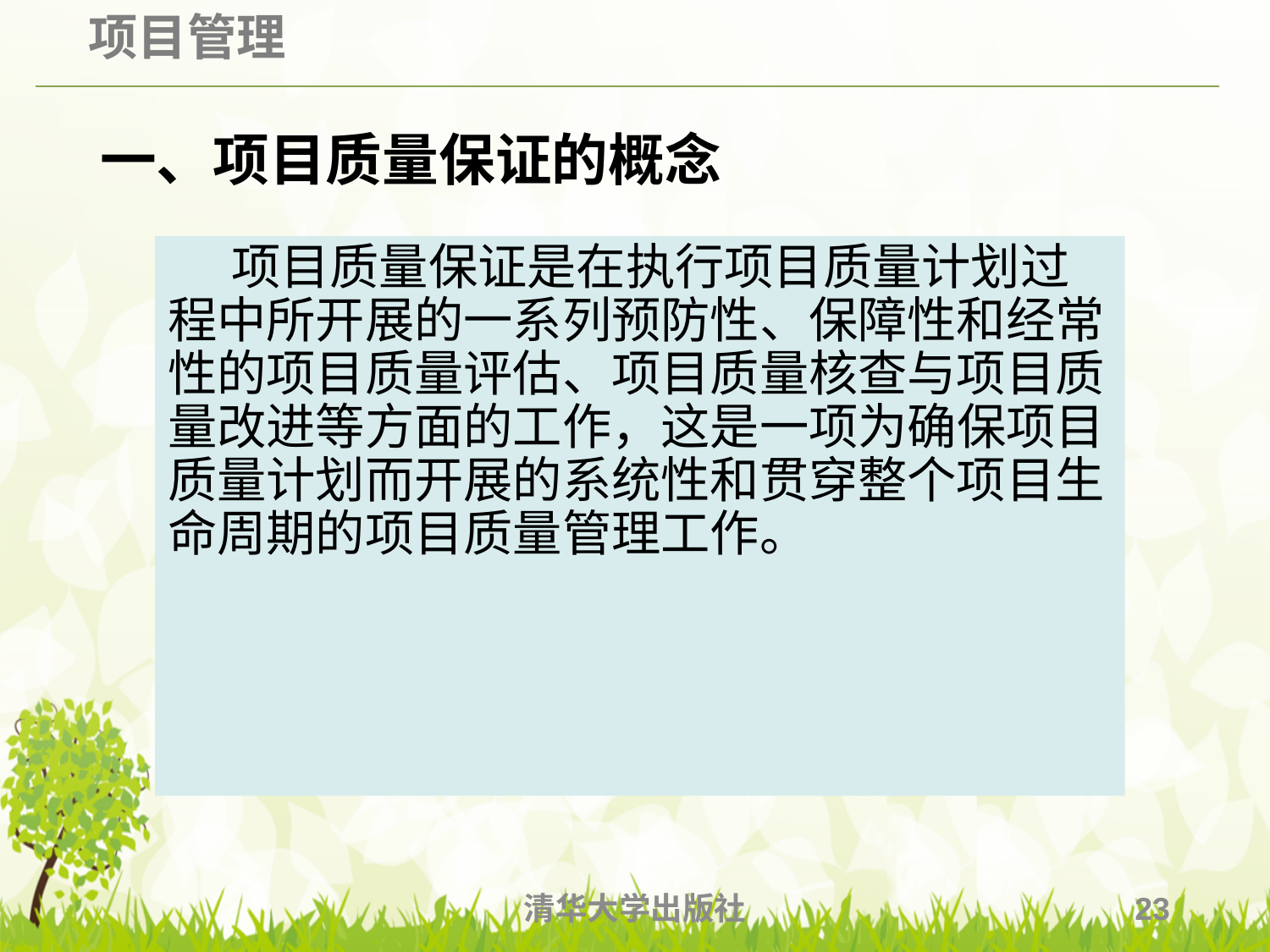

# 一、项目质量保证的概念
项目质量保证是在执行项目质量计划过程中所开展的一系列预防性、保障性和经常性的项目质量评估、项目质量核查与项目质量改进等方面的工作，这是一项为确保项目质量计划而开展的系统性和贯穿整个项目生命周期的项目质量管理工作。

清华大学出版社
23